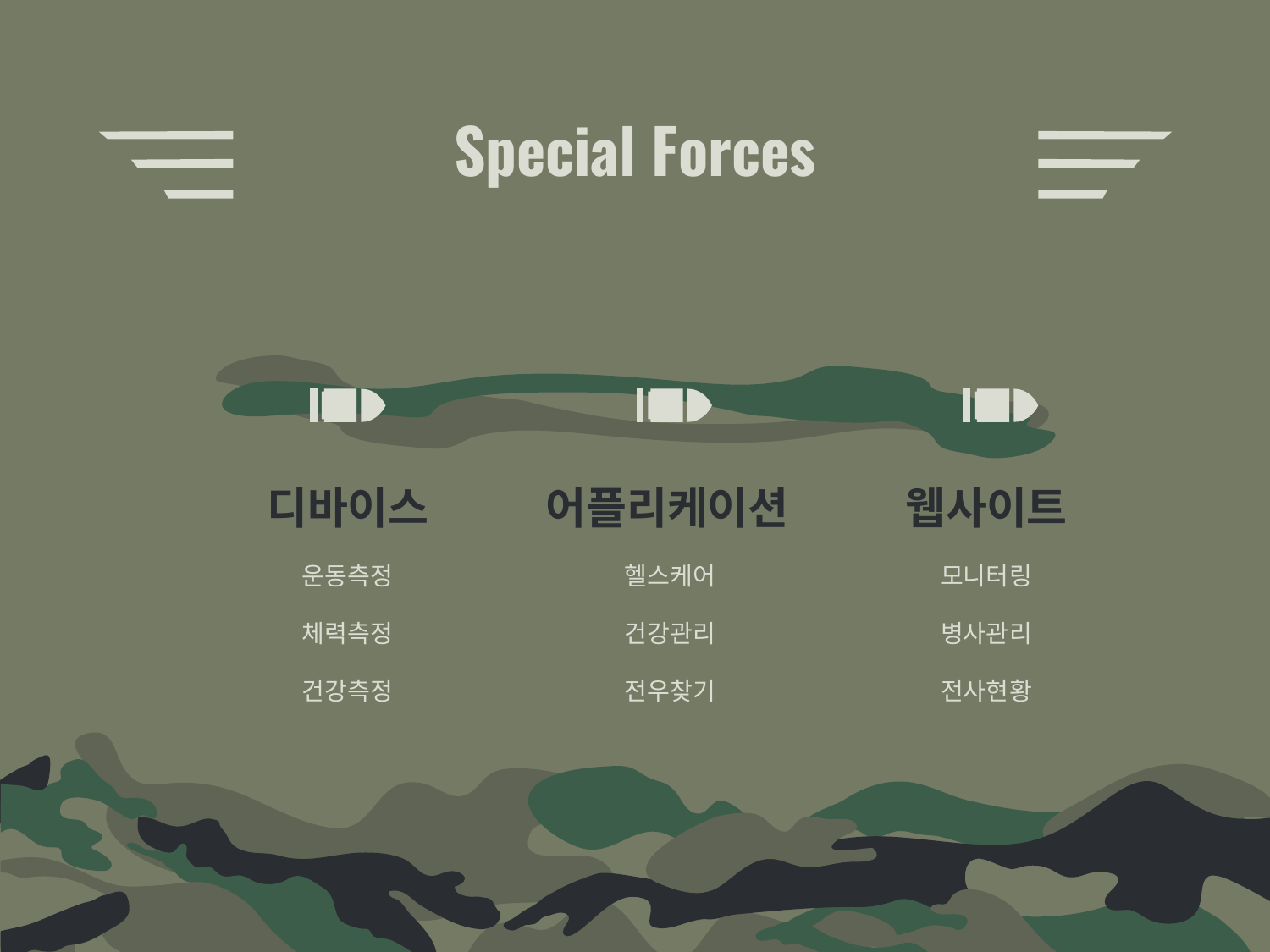

# Special Forces

디바이스
어플리케이션
웹사이트
운동측정
체력측정
건강측정
헬스케어
건강관리
전우찾기
모니터링
병사관리
전사현황